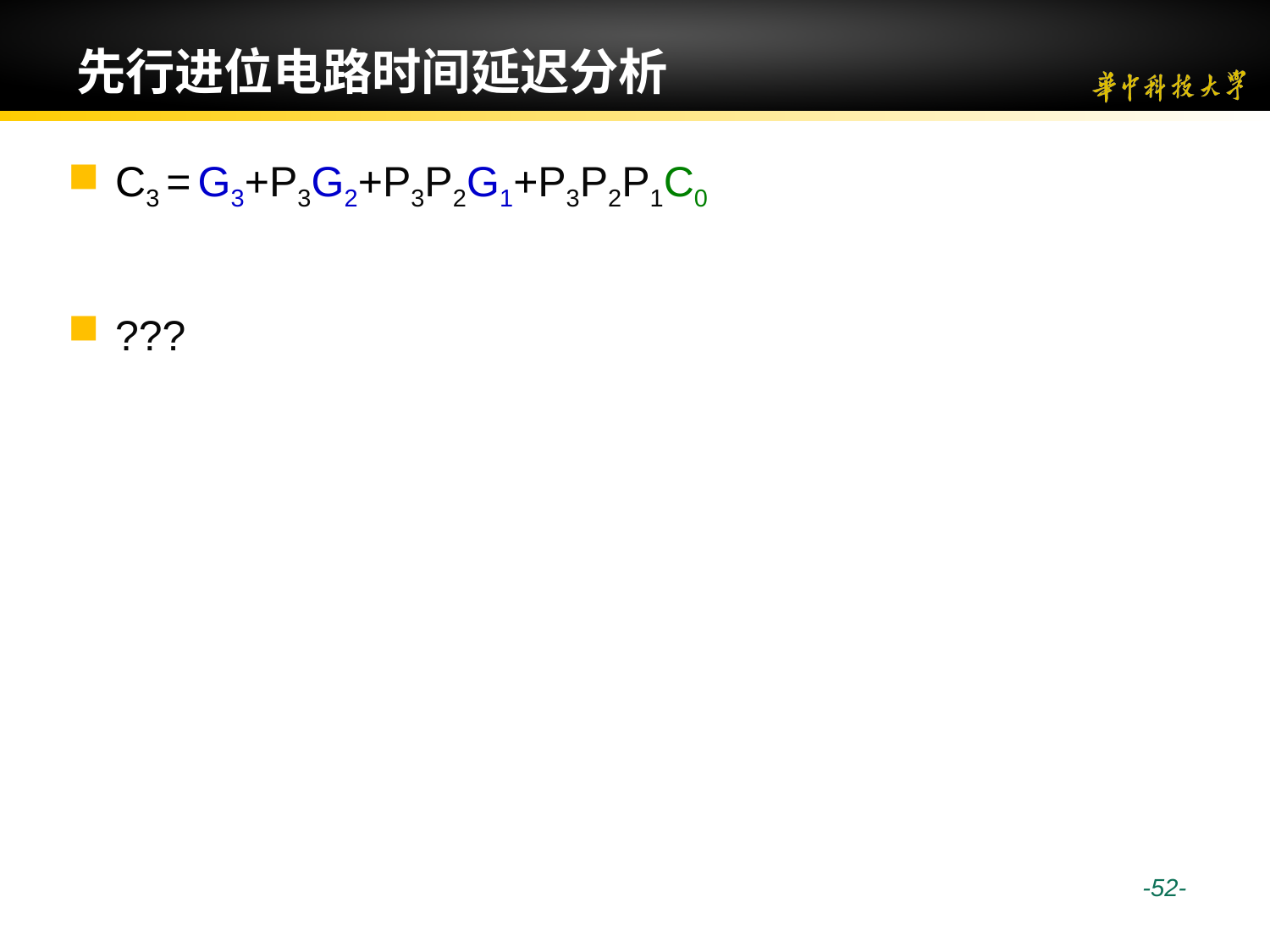

# 先行进位电路时间延迟分析
C3 = G3+P3G2+P3P2G1+P3P2P1C0

???

 -52-